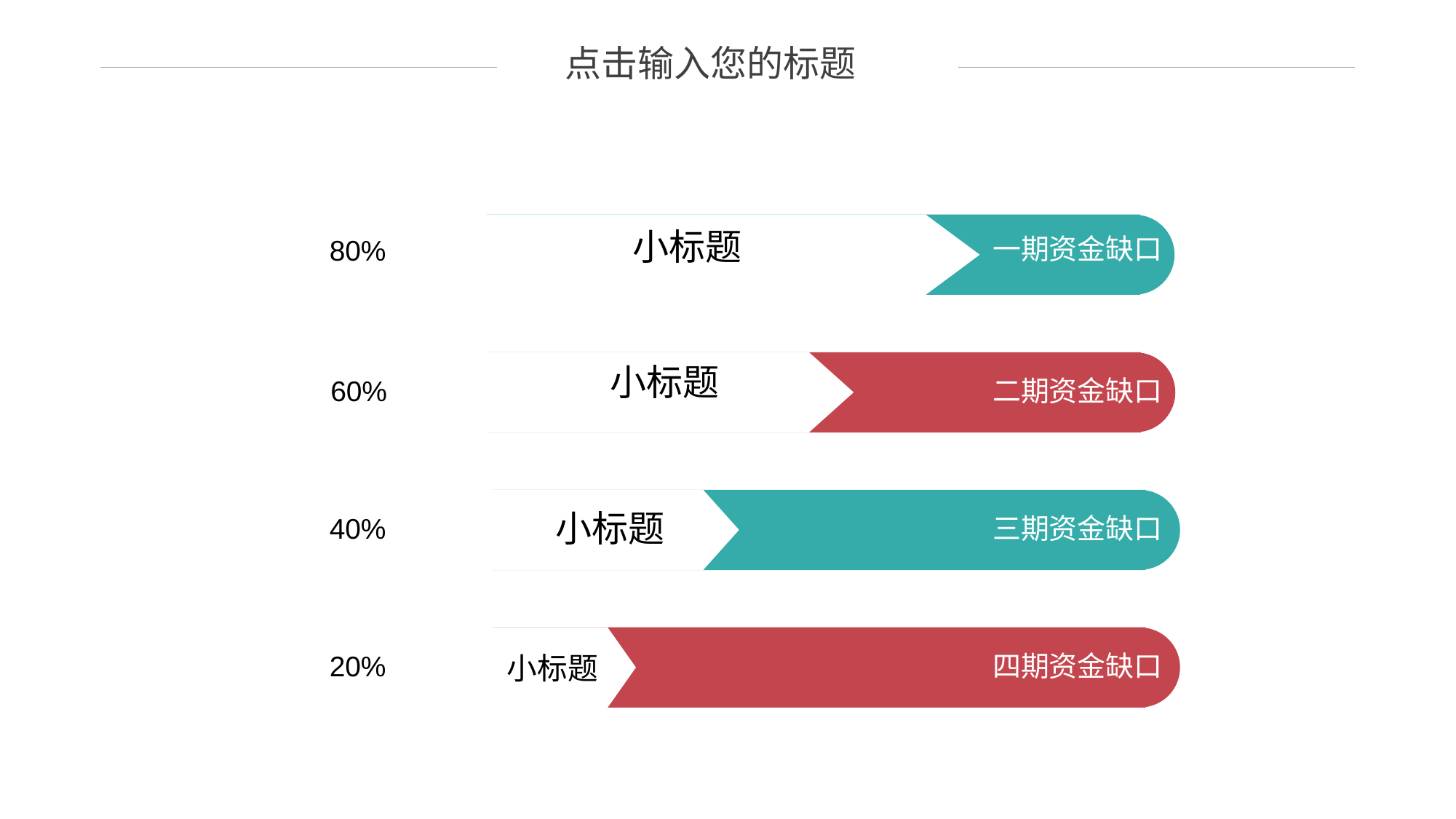

点击输入您的标题

小标题
一期资金缺口
80%

小标题
60%
二期资金缺口

40%
小标题
三期资金缺口

20%
四期资金缺口
小标题